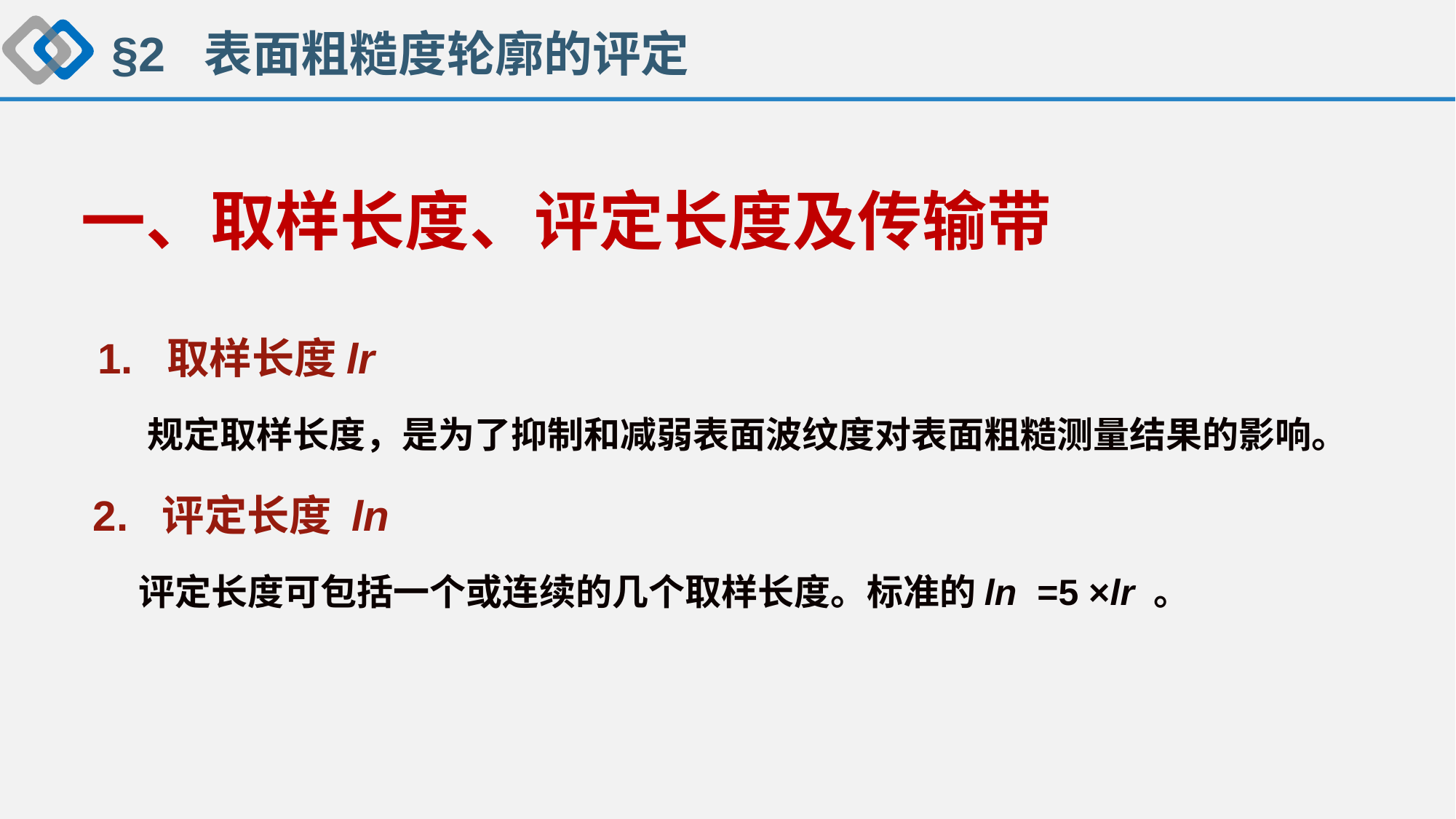

§2  表面粗糙度轮廓的评定

一、取样长度、评定长度及传输带

  1.  取样长度lr
       规定取样长度，是为了抑制和减弱表面波纹度对表面粗糙测量结果的影响。
 2.  评定长度 ln
      评定长度可包括一个或连续的几个取样长度。标准的ln  =5 ×lr 。